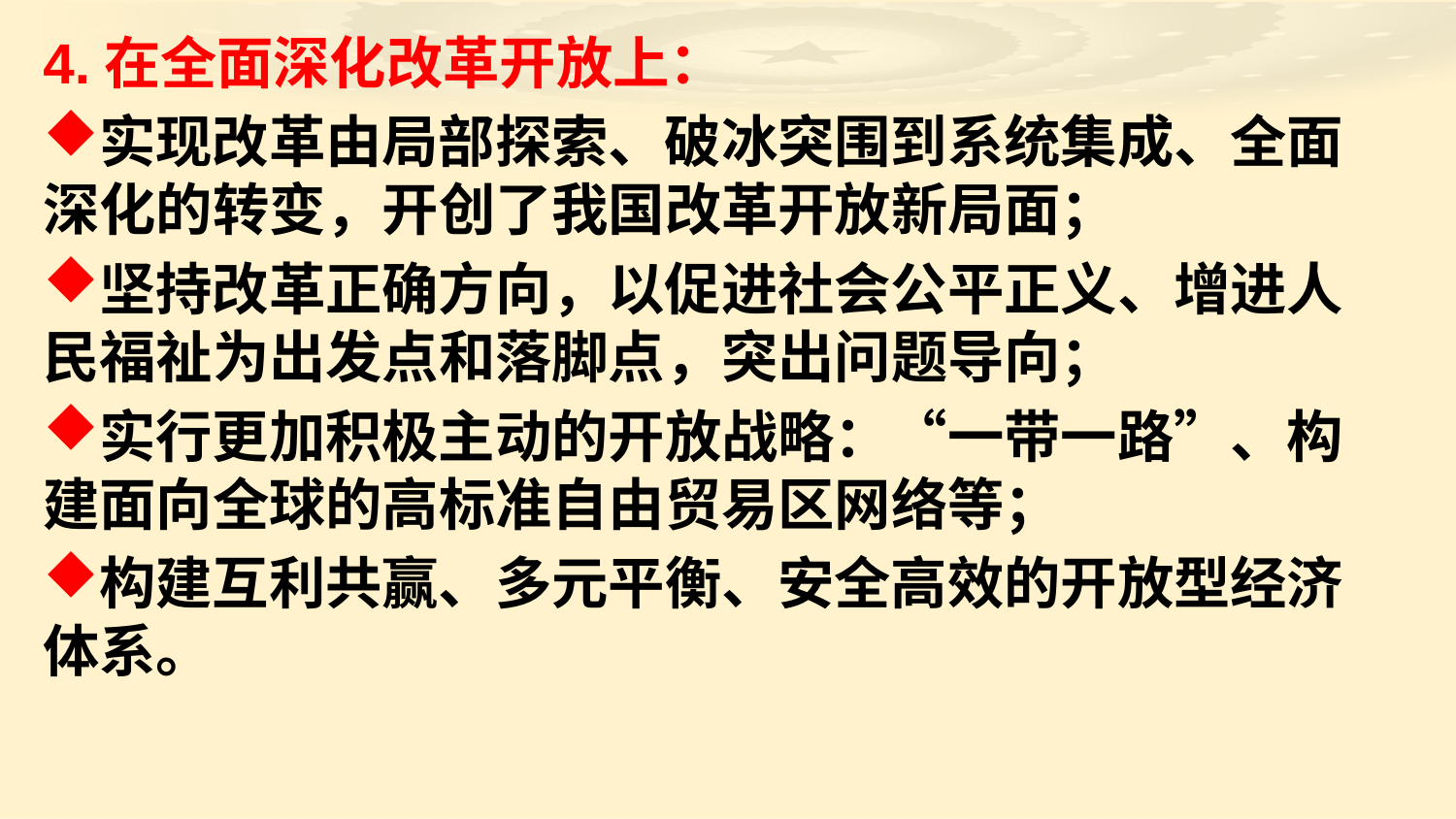

4.在全面深化改革开放上：
实现改革由局部探索、破冰突围到系统集成、全面深化的转变，开创了我国改革开放新局面；
坚持改革正确方向，以促进社会公平正义、增进人民福祉为出发点和落脚点，突出问题导向；
实行更加积极主动的开放战略：“一带一路”、构建面向全球的高标准自由贸易区网络等；
构建互利共赢、多元平衡、安全高效的开放型经济体系。